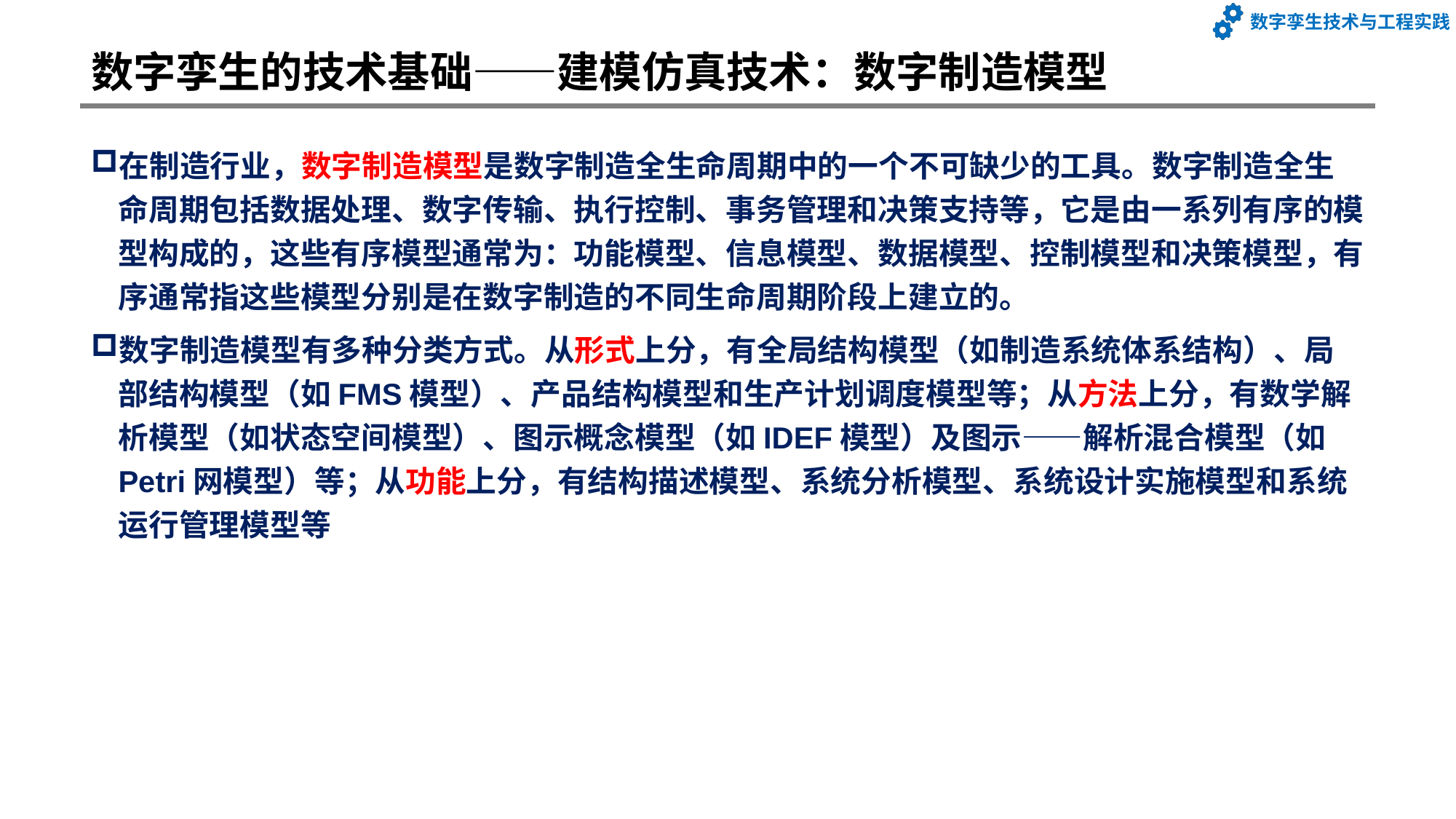

# 数字孪生的技术基础——建模仿真技术：数字制造模型
在制造行业，数字制造模型是数字制造全生命周期中的一个不可缺少的工具。数字制造全生命周期包括数据处理、数字传输、执行控制、事务管理和决策支持等，它是由一系列有序的模型构成的，这些有序模型通常为：功能模型、信息模型、数据模型、控制模型和决策模型，有序通常指这些模型分别是在数字制造的不同生命周期阶段上建立的。
数字制造模型有多种分类方式。从形式上分，有全局结构模型（如制造系统体系结构）、局部结构模型（如FMS模型）、产品结构模型和生产计划调度模型等；从方法上分，有数学解析模型（如状态空间模型）、图示概念模型（如IDEF模型）及图示——解析混合模型（如Petri网模型）等；从功能上分，有结构描述模型、系统分析模型、系统设计实施模型和系统运行管理模型等
7